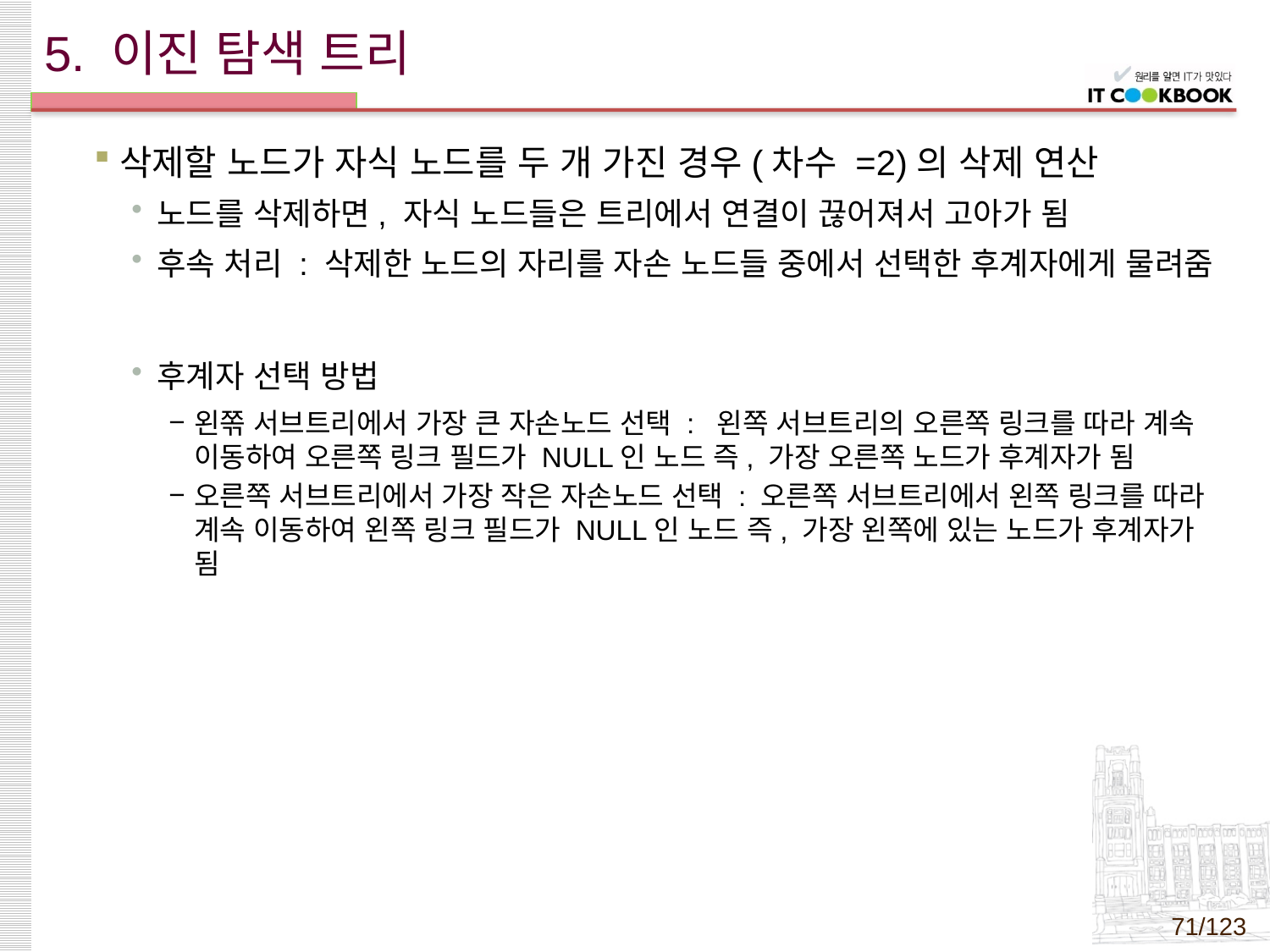

# 5. 이진 탐색 트리
삭제할 노드가 자식 노드를 두 개 가진 경우(차수 =2)의 삭제 연산
노드를 삭제하면, 자식 노드들은 트리에서 연결이 끊어져서 고아가 됨
후속 처리 : 삭제한 노드의 자리를 자손 노드들 중에서 선택한 후계자에게 물려줌

후계자 선택 방법
왼쪾 서브트리에서 가장 큰 자손노드 선택 :  왼쪽 서브트리의 오른쪽 링크를 따라 계속 이동하여 오른쪽 링크 필드가 NULL인 노드 즉, 가장 오른쪽 노드가 후계자가 됨
오른쪽 서브트리에서 가장 작은 자손노드 선택 : 오른쪽 서브트리에서 왼쪽 링크를 따라 계속 이동하여 왼쪽 링크 필드가 NULL인 노드 즉, 가장 왼쪽에 있는 노드가 후계자가 됨